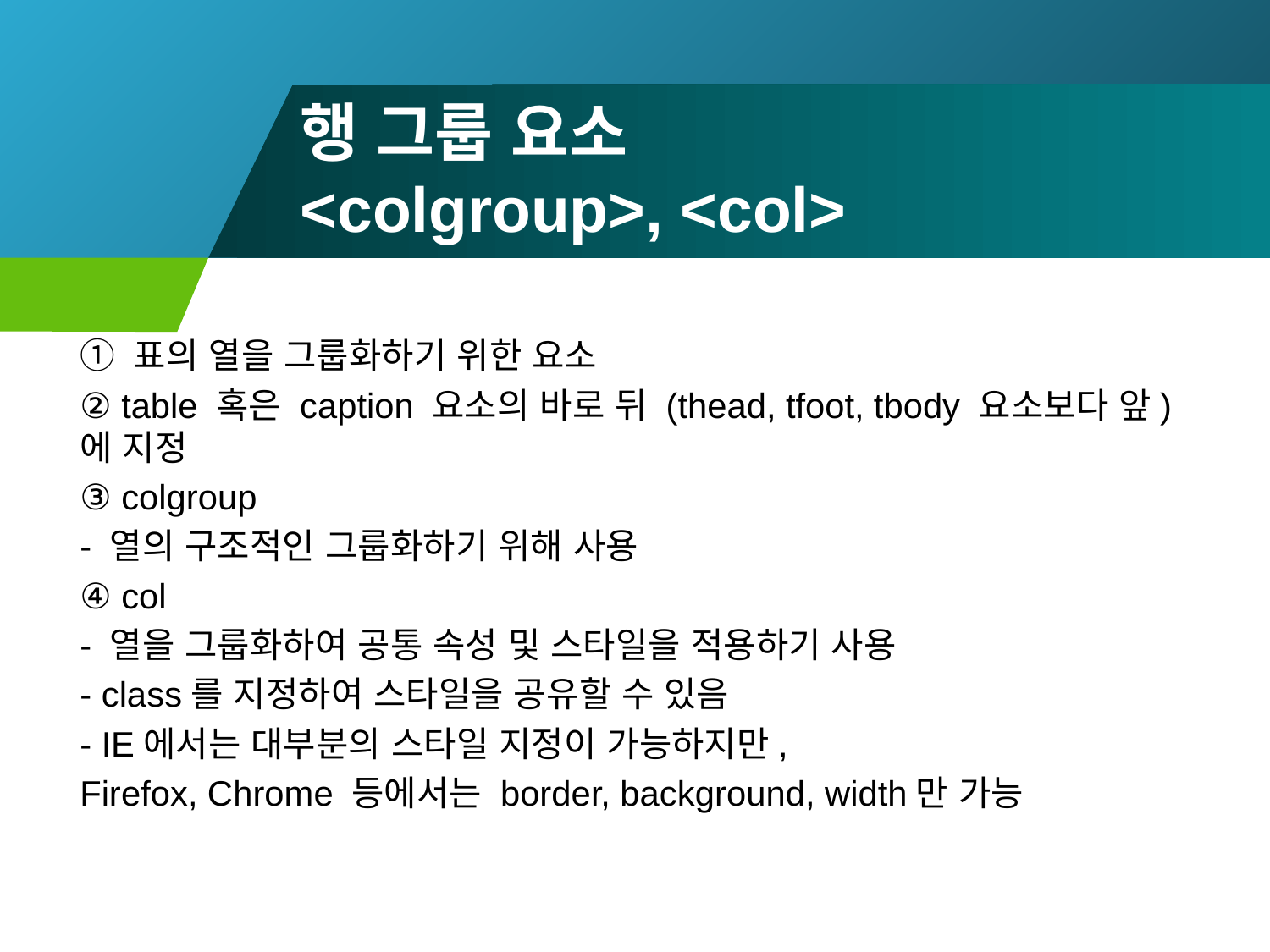

# 행 그룹 요소 <colgroup>, <col>

① 표의 열을 그룹화하기 위한 요소
② table 혹은 caption 요소의 바로 뒤 (thead, tfoot, tbody 요소보다 앞)에 지정
③ colgroup
- 열의 구조적인 그룹화하기 위해 사용
④ col
- 열을 그룹화하여 공통 속성 및 스타일을 적용하기 사용
- class를 지정하여 스타일을 공유할 수 있음
- IE에서는 대부분의 스타일 지정이 가능하지만,
Firefox, Chrome 등에서는 border, background, width만 가능